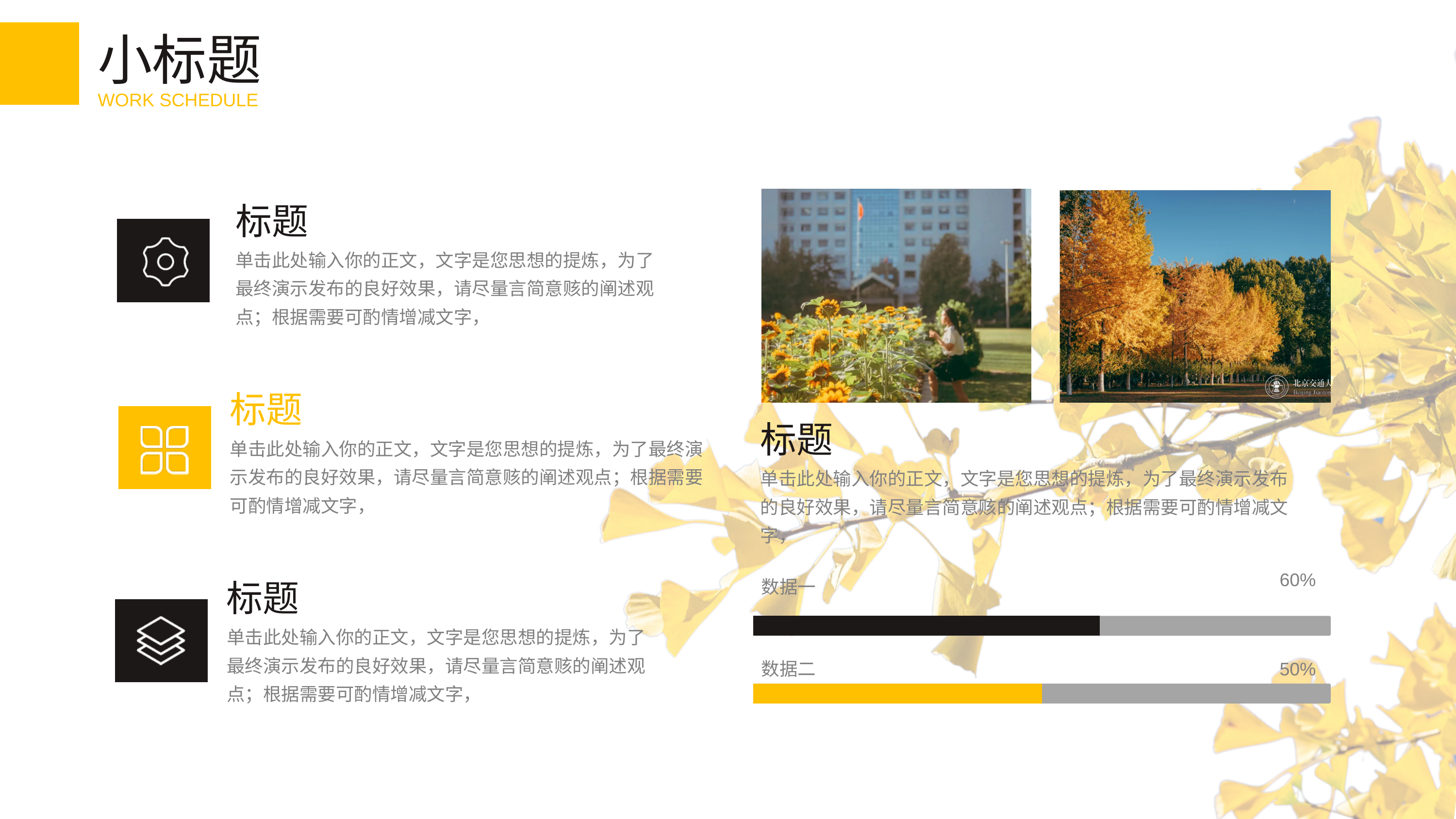

小标题
WORK SCHEDULE

标题

单击此处输入你的正文，文字是您思想的提炼，为了最终演示发布的良好效果，请尽量言简意赅的阐述观点；根据需要可酌情增减文字，
标题

标题

单击此处输入你的正文，文字是您思想的提炼，为了最终演示发布的良好效果，请尽量言简意赅的阐述观点；根据需要可酌情增减文字，
单击此处输入你的正文，文字是您思想的提炼，为了最终演示发布的良好效果，请尽量言简意赅的阐述观点；根据需要可酌情增减文字，
60%
数据一
标题

单击此处输入你的正文，文字是您思想的提炼，为了最终演示发布的良好效果，请尽量言简意赅的阐述观点；根据需要可酌情增减文字，
数据二
50%